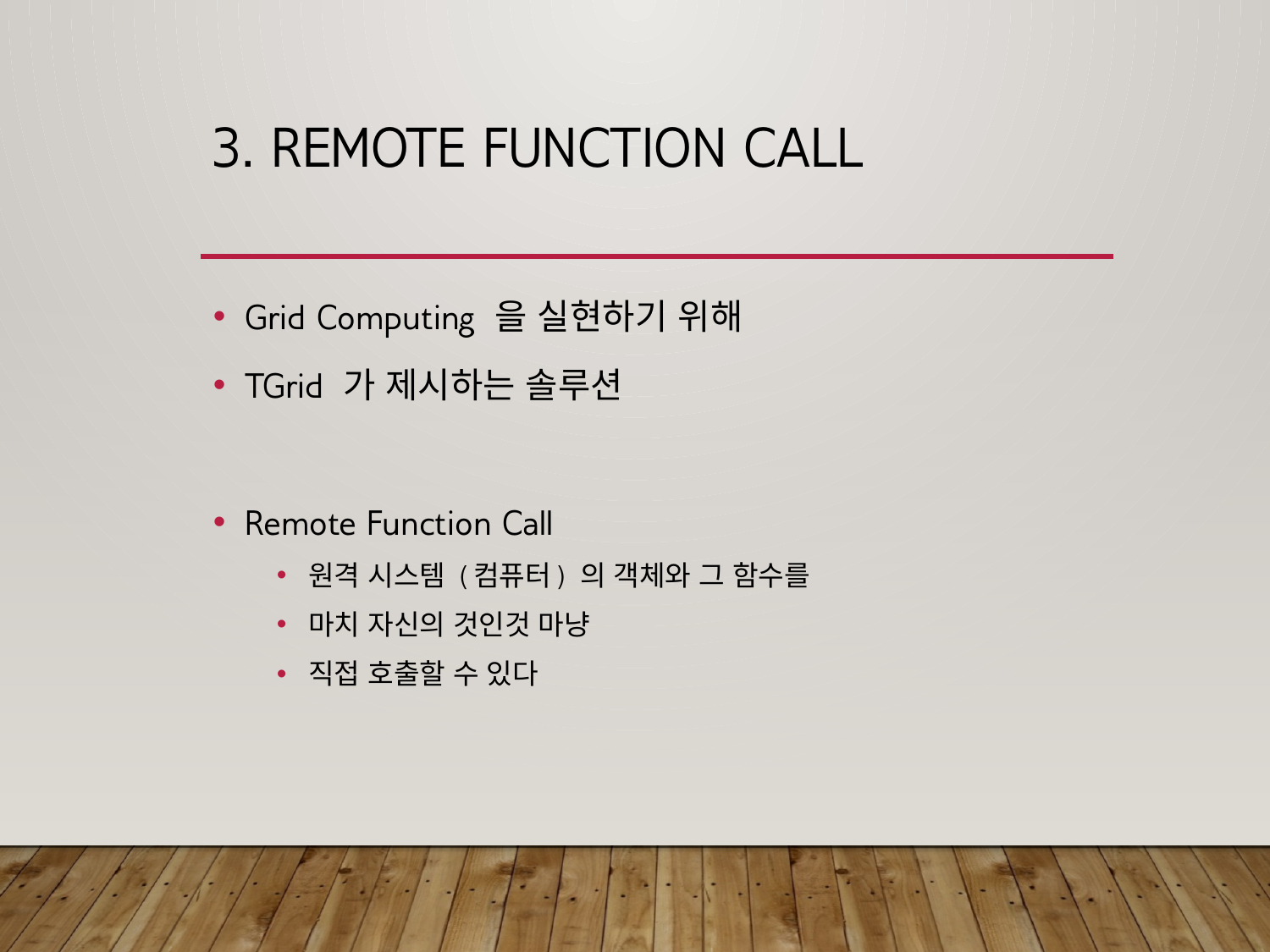

# 3. Remote Function Call
Grid Computing 을 실현하기 위해
TGrid 가 제시하는 솔루션

Remote Function Call
원격 시스템 (컴퓨터) 의 객체와 그 함수를
마치 자신의 것인것 마냥
직접 호출할 수 있다